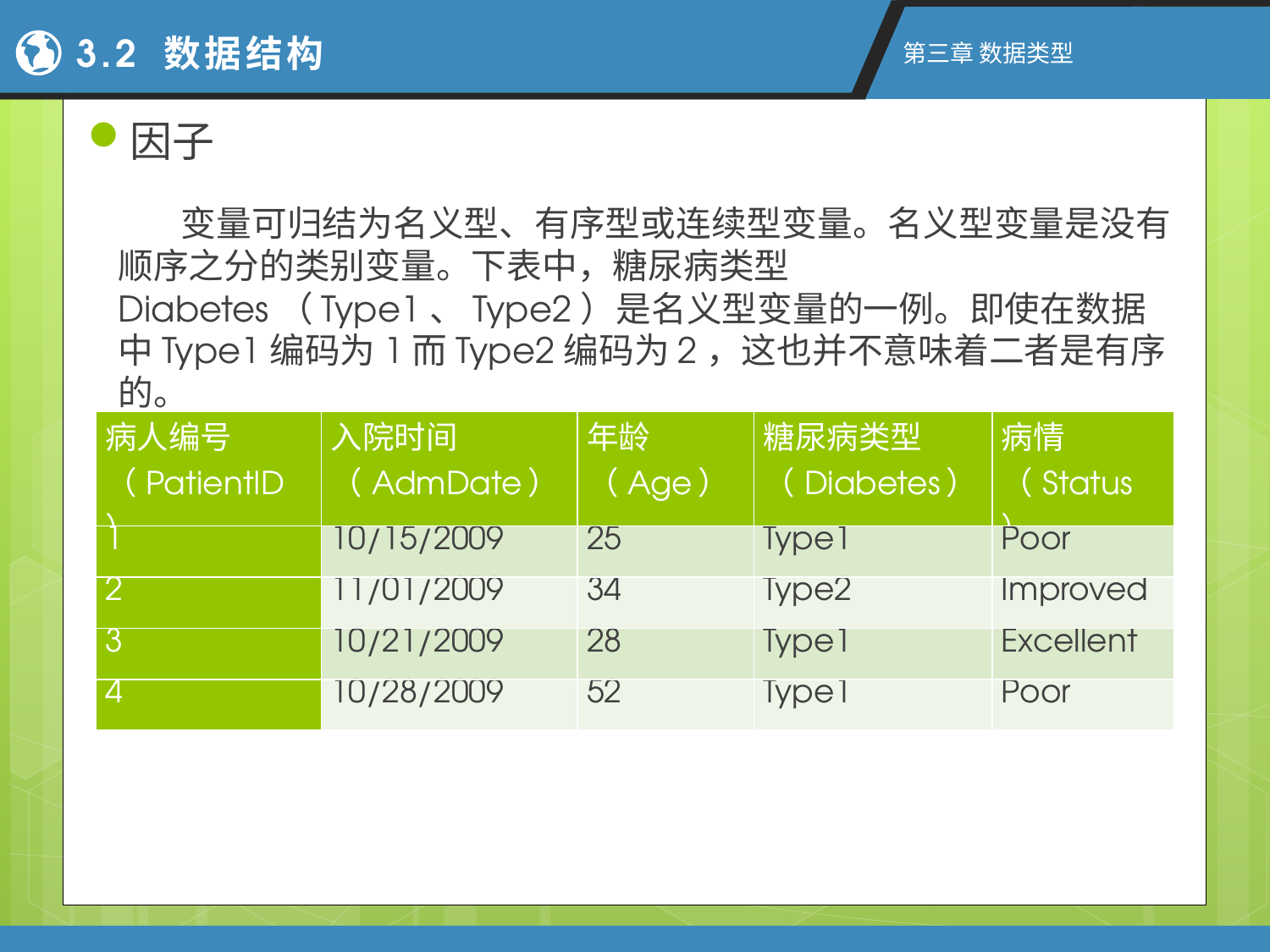

2.1新手上路
3.2 数据结构

第二章 R语言入门
第三章 数据类型
因子
       变量可归结为名义型、有序型或连续型变量。名义型变量是没有顺序之分的类别变量。下表中，糖尿病类型Diabetes（Type1、Type2）是名义型变量的一例。即使在数据中Type1编码为1而Type2编码为2，这也并不意味着二者是有序的。
| 病人编号 （PatientID） | 入院时间 （AdmDate） | 年龄 （Age） | 糖尿病类型 （Diabetes） | 病情 （Status） |
| --- | --- | --- | --- | --- |
| 1 | 10/15/2009 | 25 | Type1 | Poor |
| 2 | 11/01/2009 | 34 | Type2 | Improved |
| 3 | 10/21/2009 | 28 | Type1 | Excellent |
| 4 | 10/28/2009 | 52 | Type1 | Poor |